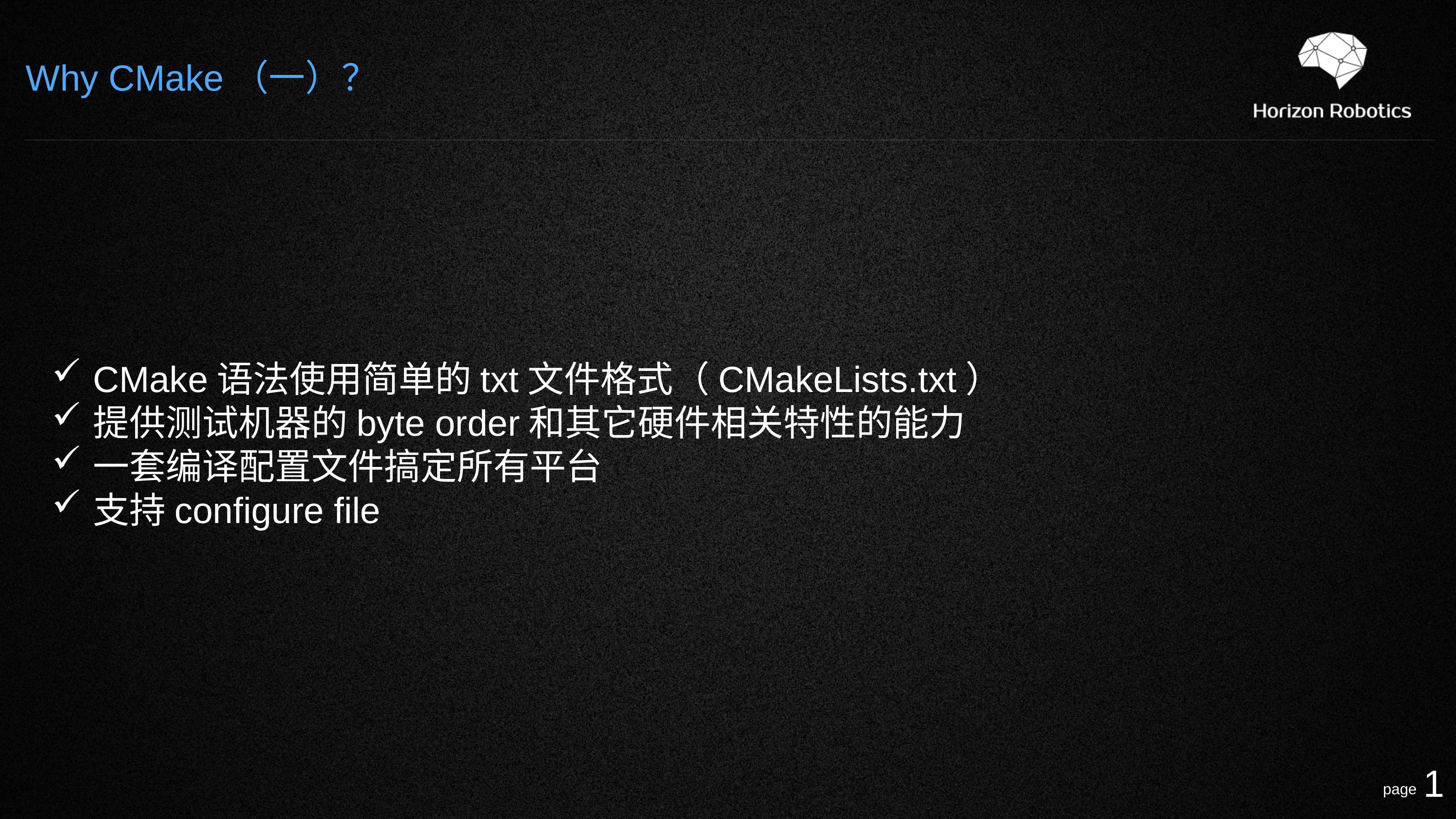

Why CMake（一）？

CMake语法使用简单的txt文件格式（CMakeLists.txt）
提供测试机器的byte order和其它硬件相关特性的能力
一套编译配置文件搞定所有平台
支持configure file
1
page